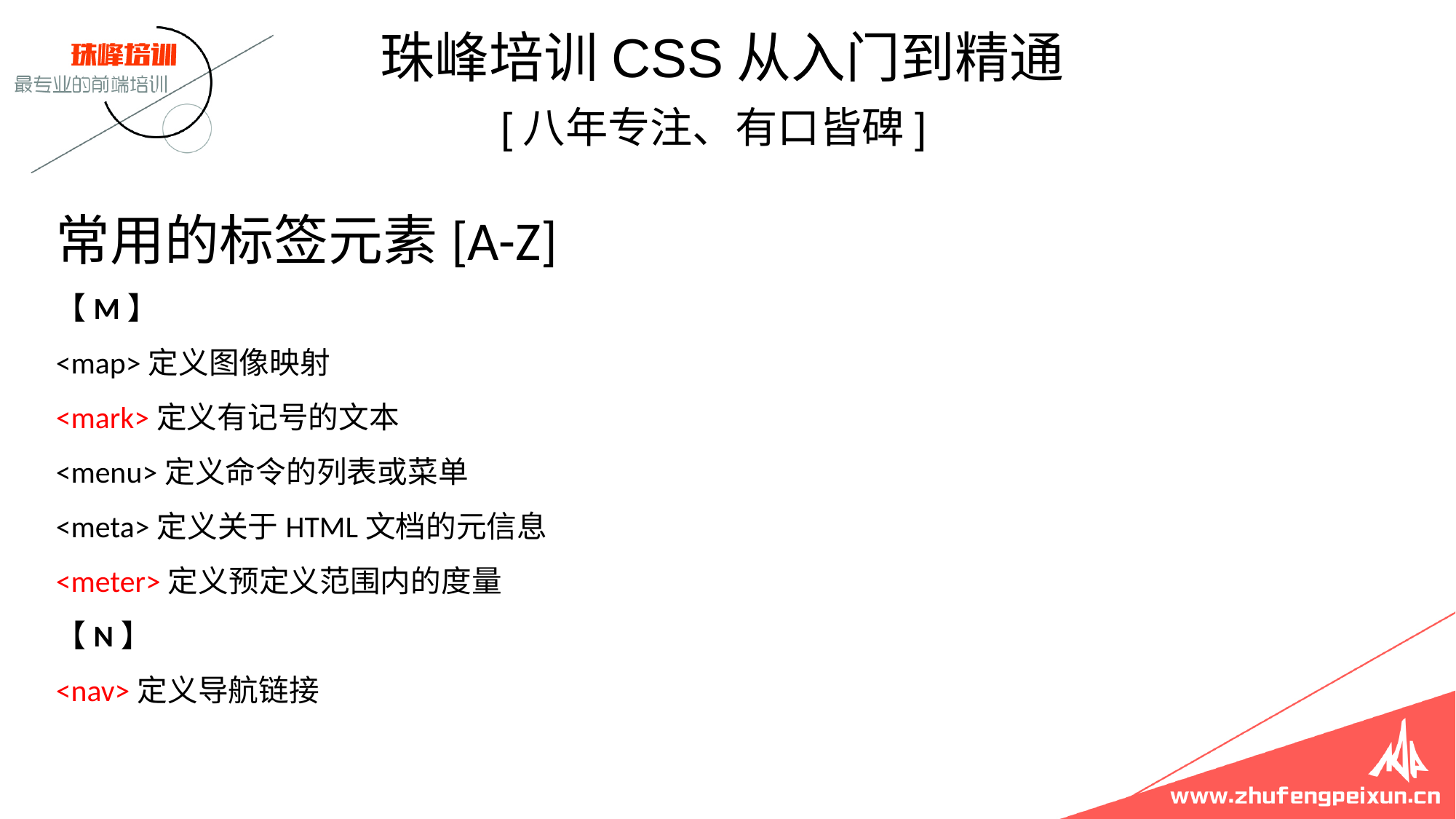

珠峰培训CSS从入门到精通
        [八年专注、有口皆碑]
# 常用的标签元素[A-Z] 【M】 <map>定义图像映射 <mark>定义有记号的文本 <menu>定义命令的列表或菜单 <meta>定义关于HTML文档的元信息 <meter>定义预定义范围内的度量 【N】 <nav>定义导航链接